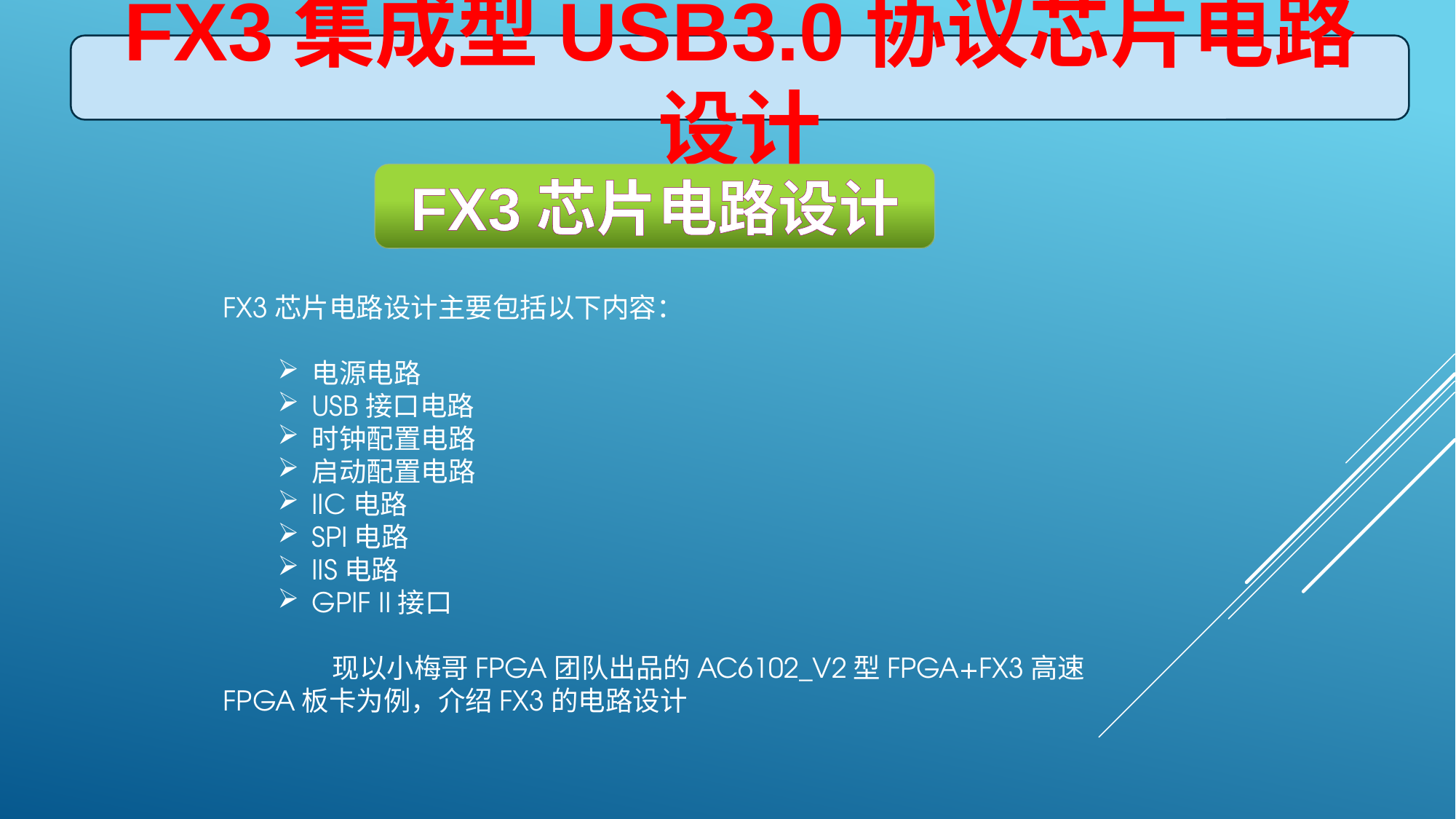

FX3集成型USB3.0协议芯片电路设计
FX3芯片电路设计

FX3芯片电路设计主要包括以下内容：

电源电路
USB接口电路
时钟配置电路
启动配置电路
IIC电路
SPI电路
IIS电路
GPIF II接口

	现以小梅哥FPGA团队出品的AC6102_V2型FPGA+FX3高速FPGA板卡为例，介绍FX3的电路设计